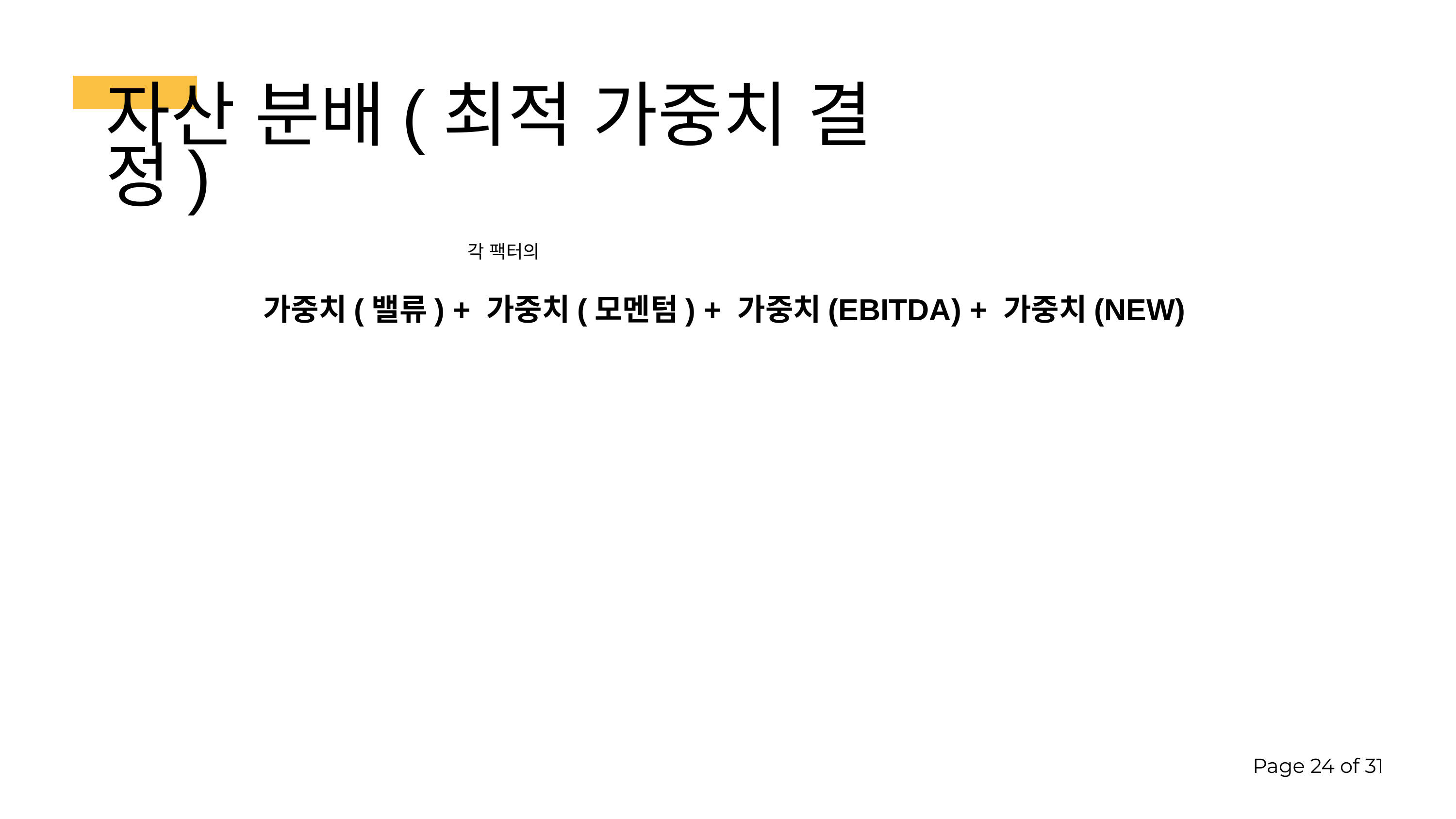

자산 분배(최적 가중치 결정)
각 팩터의
가중치(밸류) + 가중치(모멘텀) + 가중치(EBITDA) + 가중치(NEW)
Page 24 of 31